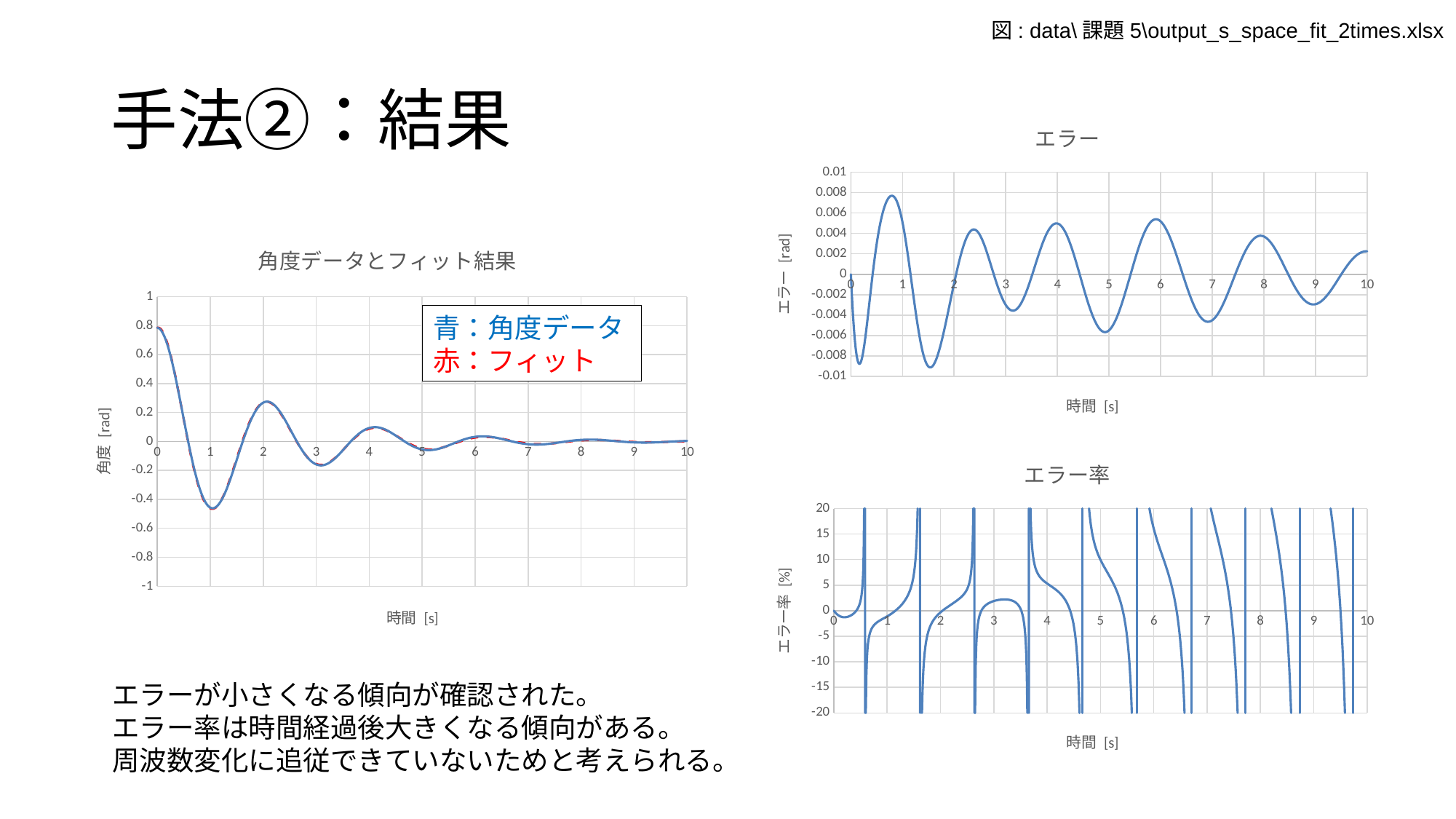

図: data\課題5\output_s_space_fit_2times.xlsx
# 手法②：結果

### Chart:

| Category | エラー |
|---|---|

### Chart: 角度データとフィット結果

| Category | theta | theta_fitting |
|---|---|---|
青：角度データ
赤：フィット

### Chart:

| Category | エラー率 |
|---|---|
エラーが小さくなる傾向が確認された。
エラー率は時間経過後大きくなる傾向がある。
周波数変化に追従できていないためと考えられる。